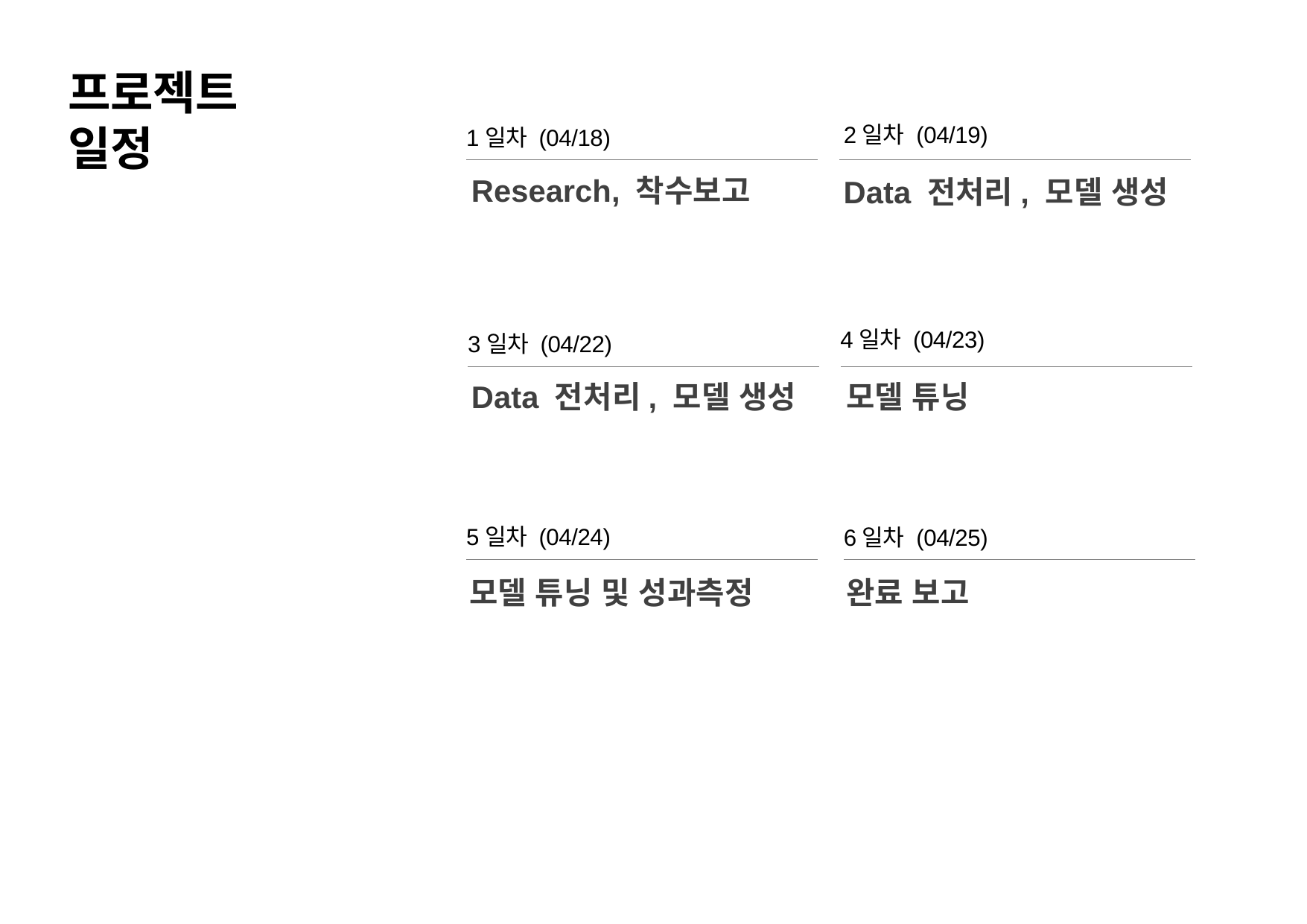

프로젝트 일정
2일차 (04/19)
1일차 (04/18)

Research, 착수보고
Data 전처리, 모델 생성
4일차 (04/23)
3일차 (04/22)

Data 전처리, 모델 생성
모델 튜닝
5일차 (04/24)

6일차 (04/25)

모델 튜닝 및 성과측정
완료 보고